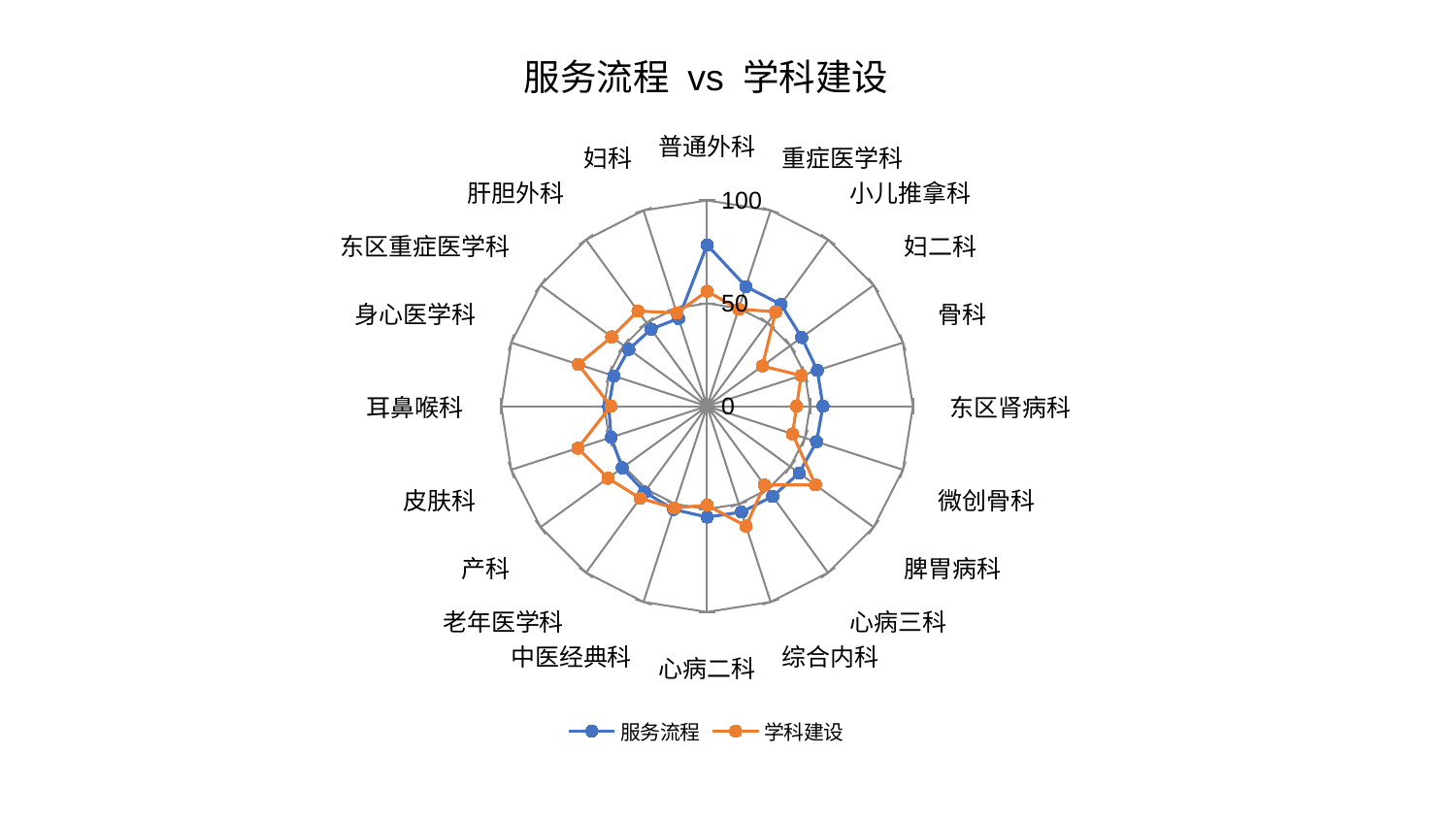

### Chart: 服务流程 vs 学科建设

| Category | 服务流程 | 学科建设 |
|---|---|---|
| 普通外科 | 78.39145071439467 | 55.82915340741487 |
| 重症医学科 | 61.14123518853105 | 49.608033189635655 |
| 小儿推拿科 | 61.123687123795385 | 56.68469037365319 |
| 妇二科 | 56.79928856687887 | 33.24839473583331 |
| 骨科 | 56.30894346167187 | 48.11545828577475 |
| 东区肾病科 | 56.29593280940472 | 43.50975517036145 |
| 微创骨科 | 55.926260687669455 | 43.67069763354524 |
| 脾胃病科 | 55.29266115111769 | 65.06278963337834 |
| 心病三科 | 54.204801119382125 | 47.37678457350409 |
| 综合内科 | 54.12017139755789 | 61.313170988916134 |
| 心病二科 | 53.906501473462534 | 48.11571495026612 |
| 中医经典科 | 52.721572352263436 | 52.01809160199855 |
| 老年医学科 | 51.6235085853677 | 55.291338356841976 |
| 产科 | 50.971111593137834 | 59.563598877898336 |
| 皮肤科 | 49.009932364080605 | 65.99063473102791 |
| 耳鼻喉科 | 47.79297608612322 | 46.770373738422954 |
| 身心医学科 | 47.53637022351755 | 65.7529121196943 |
| 东区重症医学科 | 47.00031119387123 | 57.29168289689344 |
| 肝胆外科 | 46.295136921343186 | 57.12445465198611 |
| 妇科 | 44.85552380514751 | 47.65585919421273 |
51